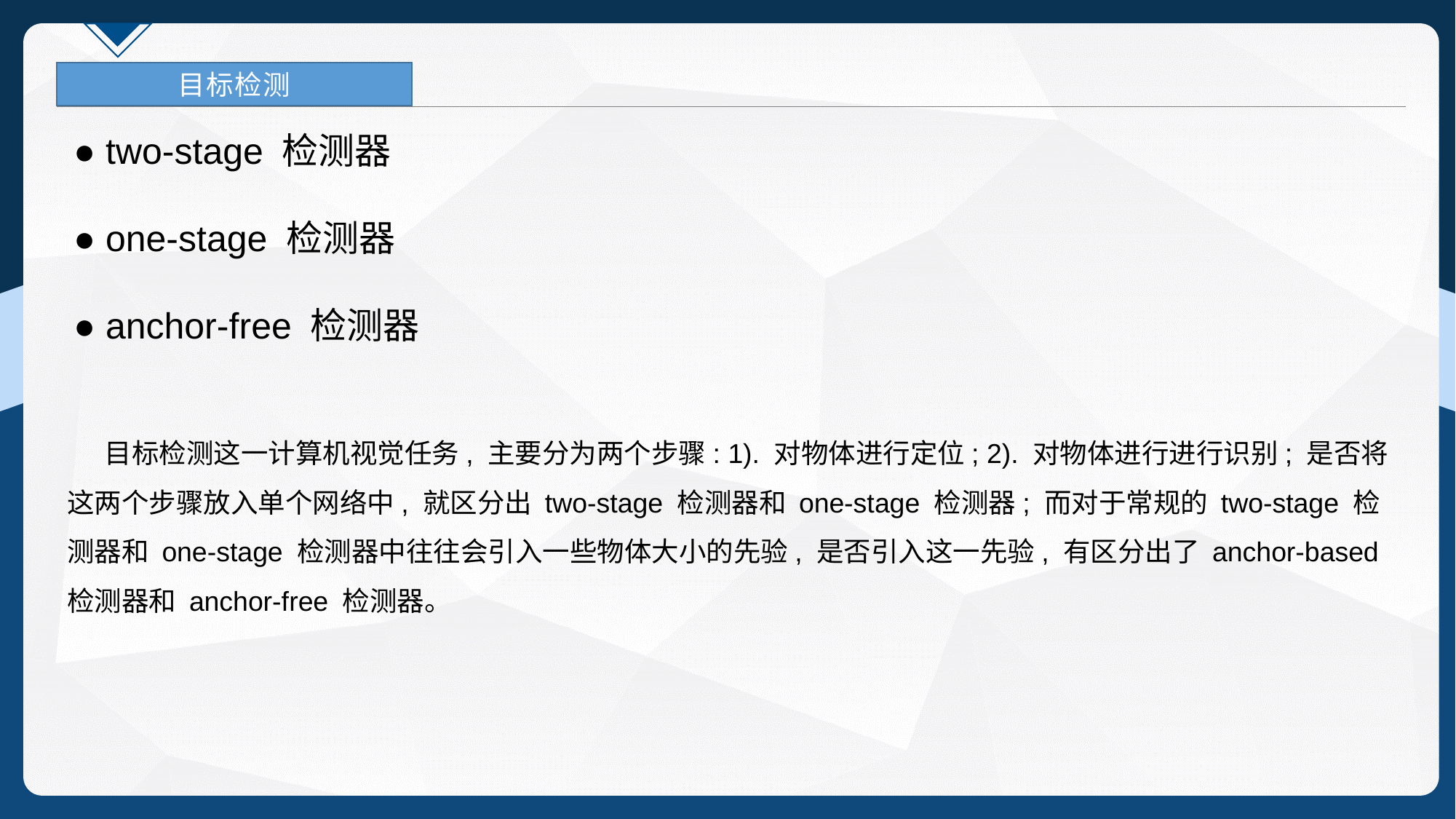

目标检测

● two-stage 检测器

● one-stage 检测器

● anchor-free 检测器

     目标检测这一计算机视觉任务, 主要分为两个步骤: 1). 对物体进行定位; 2). 对物体进行进行识别; 是否将这两个步骤放入单个网络中, 就区分出 two-stage 检测器和 one-stage 检测器; 而对于常规的 two-stage 检测器和 one-stage 检测器中往往会引入一些物体大小的先验, 是否引入这一先验, 有区分出了 anchor-based 检测器和 anchor-free 检测器。